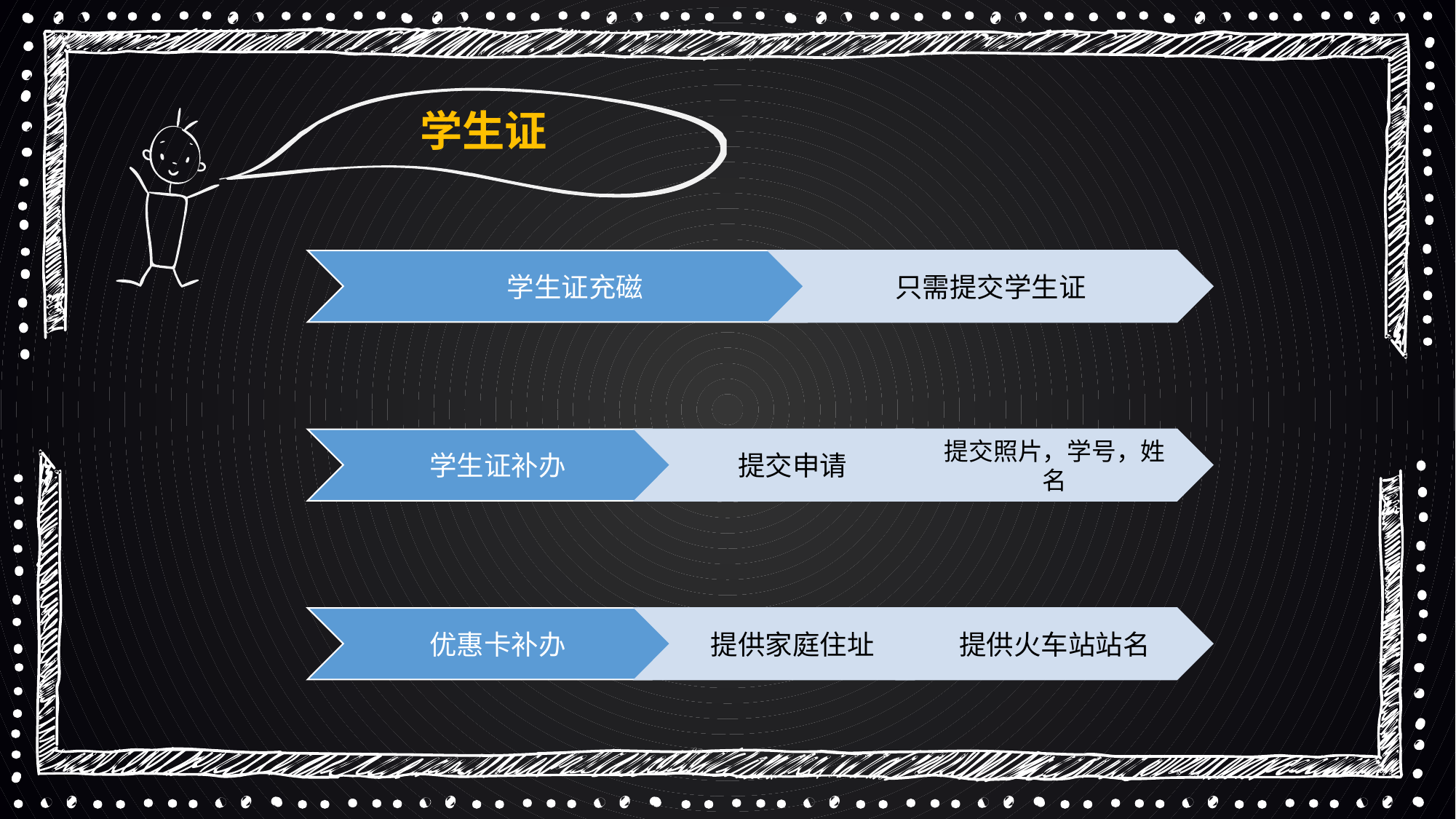

学生证
学生证充磁
只需提交学生证
学生证补办
提交申请
提交照片，学号，姓名
优惠卡补办
提供家庭住址
提供火车站站名